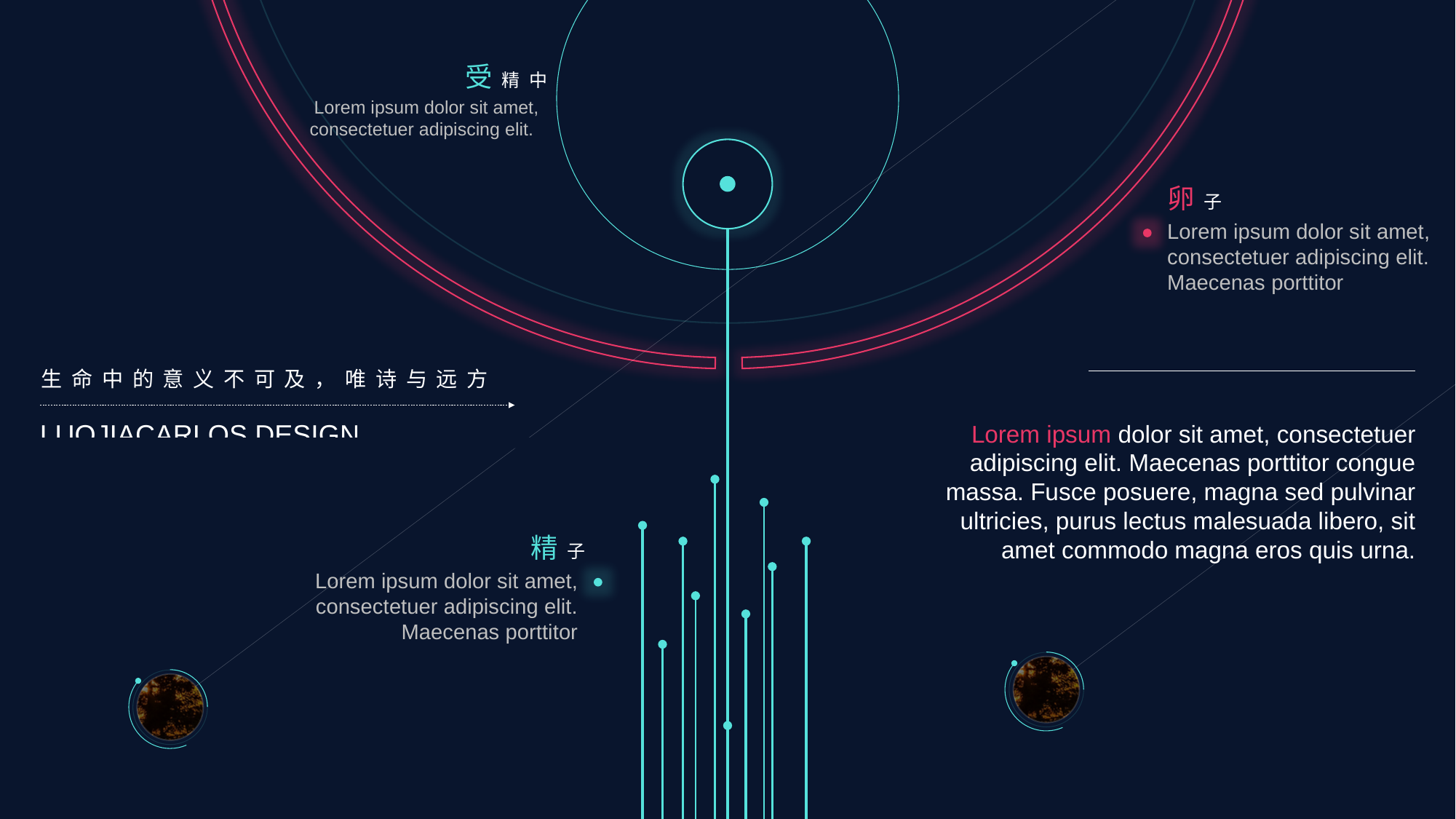

受精中
Lorem ipsum dolor sit amet, consectetuer adipiscing elit.

卵子
Lorem ipsum dolor sit amet, consectetuer adipiscing elit. Maecenas porttitor

生命中的意义不可及，唯诗与远方
LUOJIACARLOS DESIGN
Lorem ipsum dolor sit amet, consectetuer adipiscing elit. Maecenas porttitor congue massa. Fusce posuere, magna sed pulvinar ultricies, purus lectus malesuada libero, sit amet commodo magna eros quis urna.

精子
Lorem ipsum dolor sit amet, consectetuer adipiscing elit. Maecenas porttitor